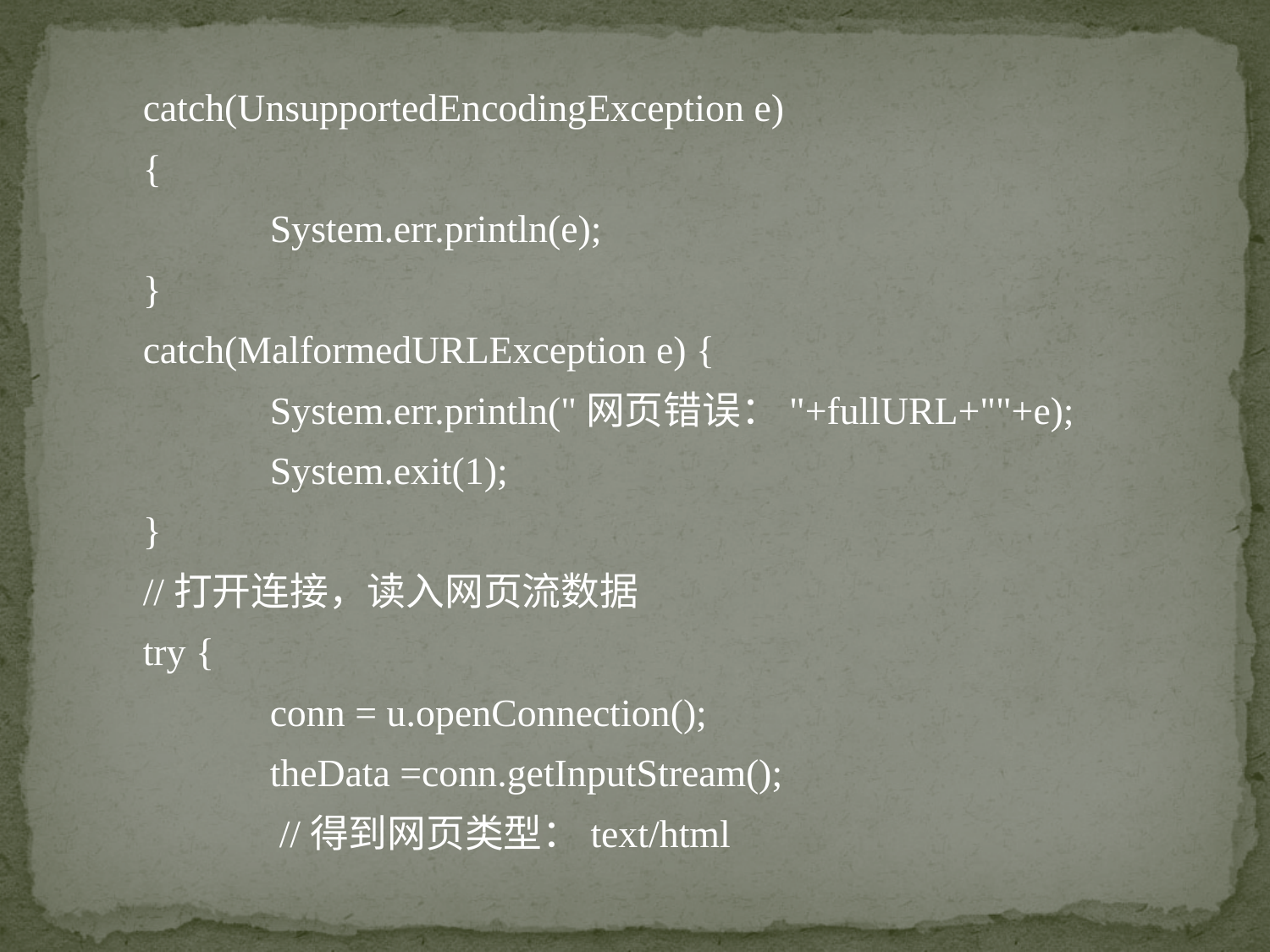

catch(UnsupportedEncodingException e)
{
	System.err.println(e);
}
catch(MalformedURLException e) {
	System.err.println("网页错误："+fullURL+""+e);
	System.exit(1);
}
//打开连接，读入网页流数据
try {
	conn = u.openConnection();
	theData =conn.getInputStream();
              //得到网页类型：text/html